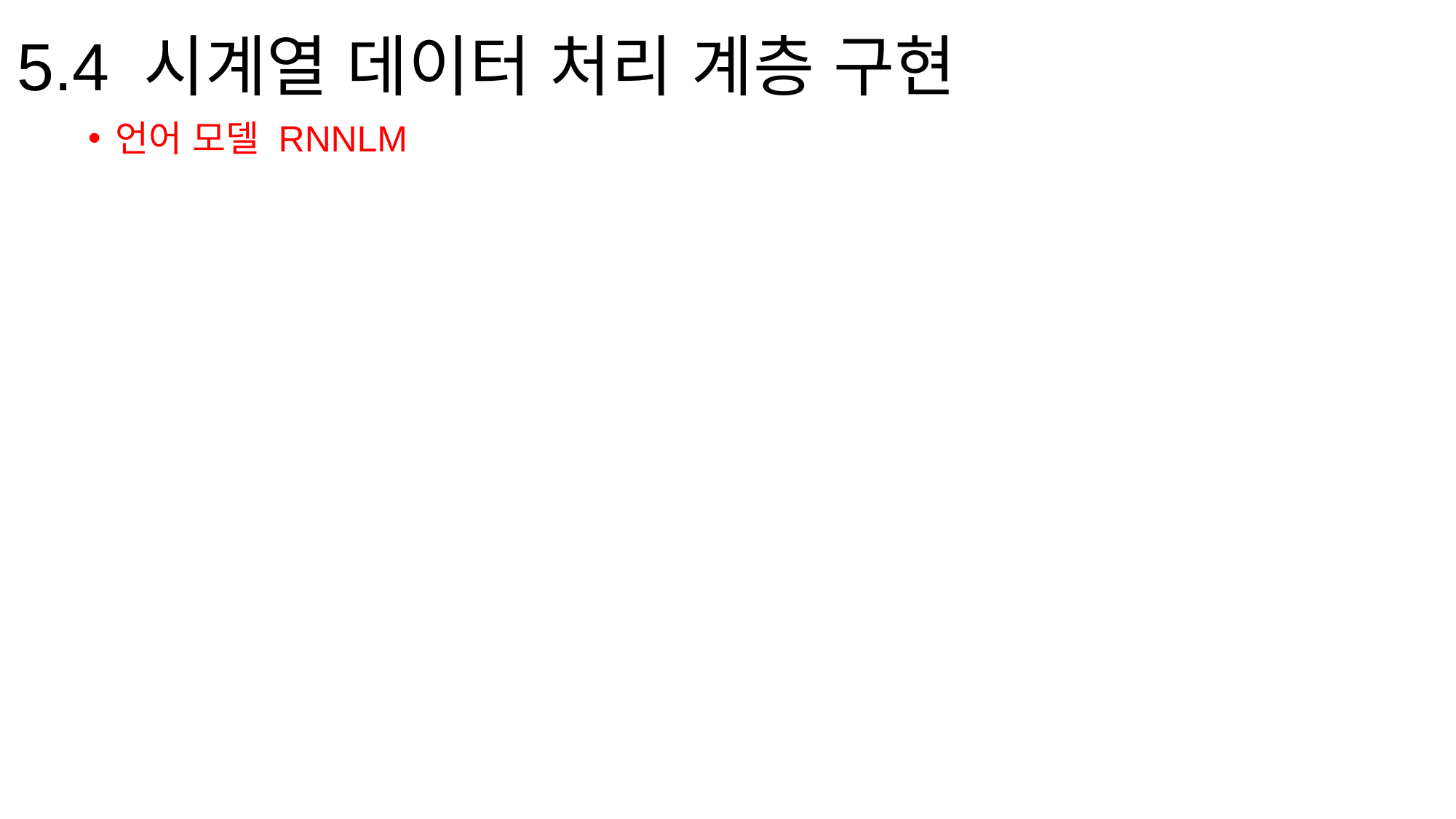

# 5.4 시계열 데이터 처리 계층 구현
언어 모델 RNNLM